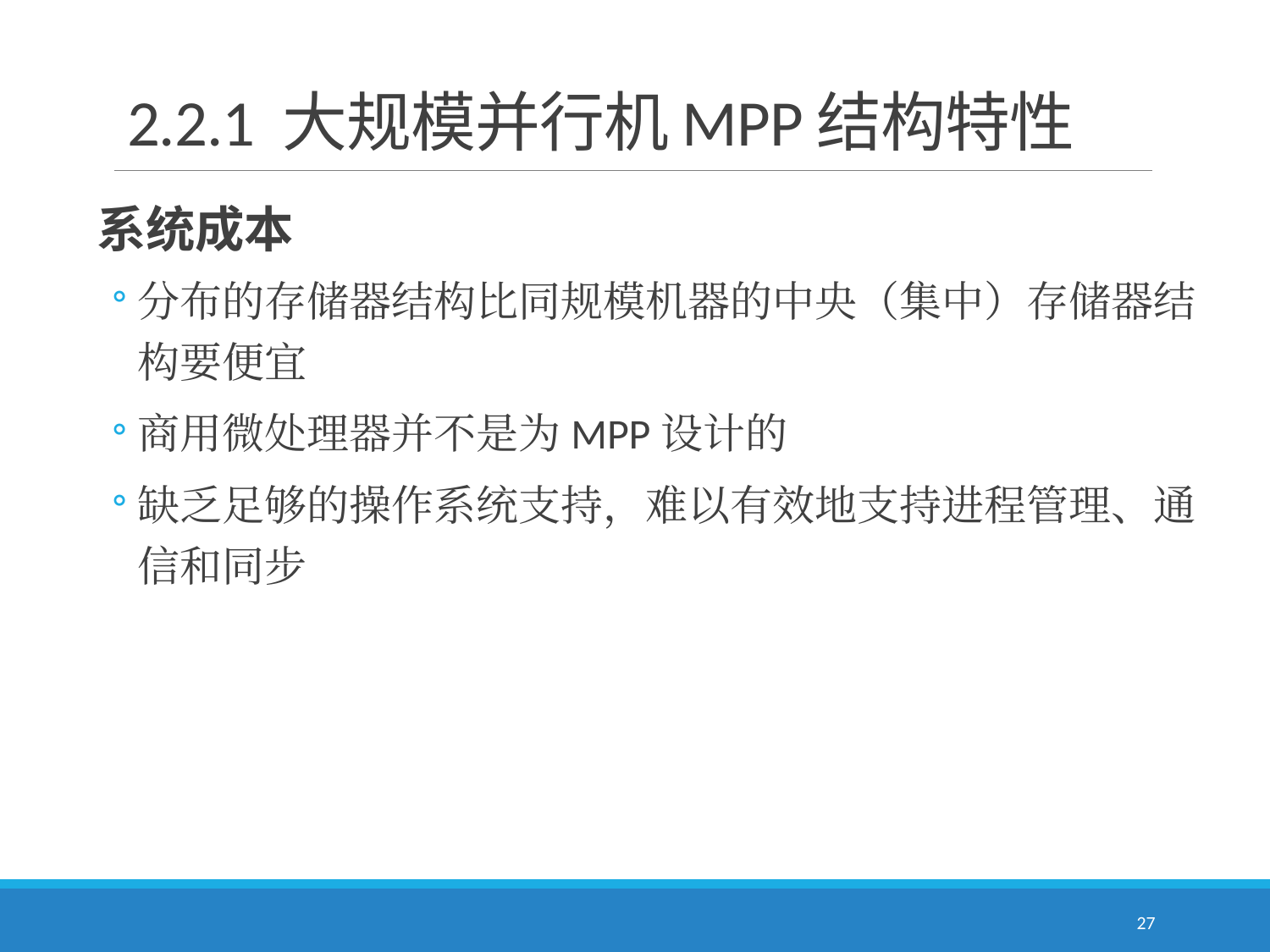

# 2.2.1 大规模并行机MPP结构特性
系统成本
分布的存储器结构比同规模机器的中央（集中）存储器结构要便宜
商用微处理器并不是为MPP设计的
缺乏足够的操作系统支持，难以有效地支持进程管理、通信和同步
27